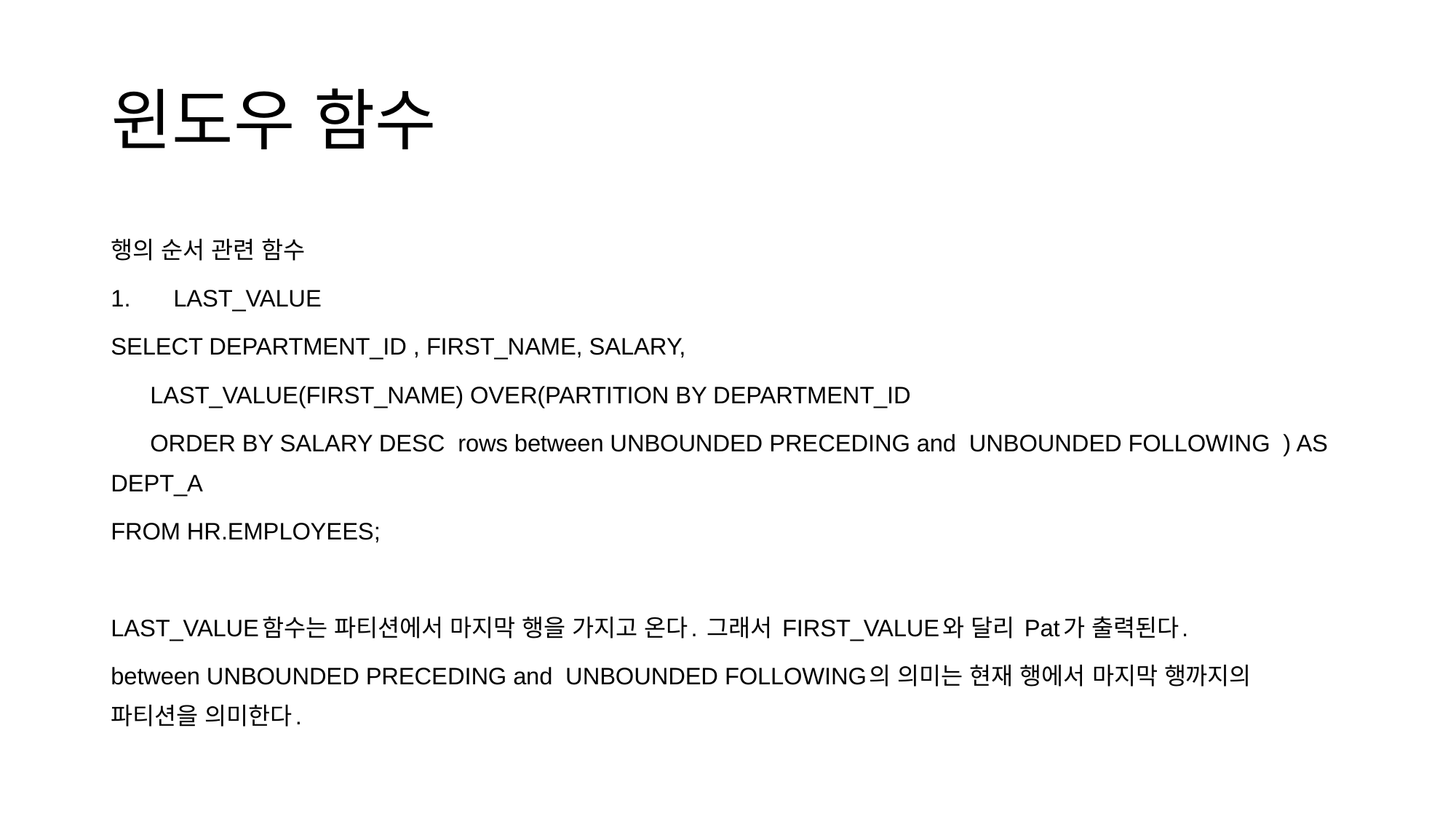

# 윈도우 함수
행의 순서 관련 함수
LAST_VALUE
SELECT DEPARTMENT_ID , FIRST_NAME, SALARY,
      LAST_VALUE(FIRST_NAME) OVER(PARTITION BY DEPARTMENT_ID
      ORDER BY SALARY DESC  rows between UNBOUNDED PRECEDING and  UNBOUNDED FOLLOWING  ) AS DEPT_A
FROM HR.EMPLOYEES;

LAST_VALUE함수는 파티션에서 마지막 행을 가지고 온다. 그래서 FIRST_VALUE와 달리 Pat가 출력된다.
between UNBOUNDED PRECEDING and  UNBOUNDED FOLLOWING의 의미는 현재 행에서 마지막 행까지의 파티션을 의미한다.